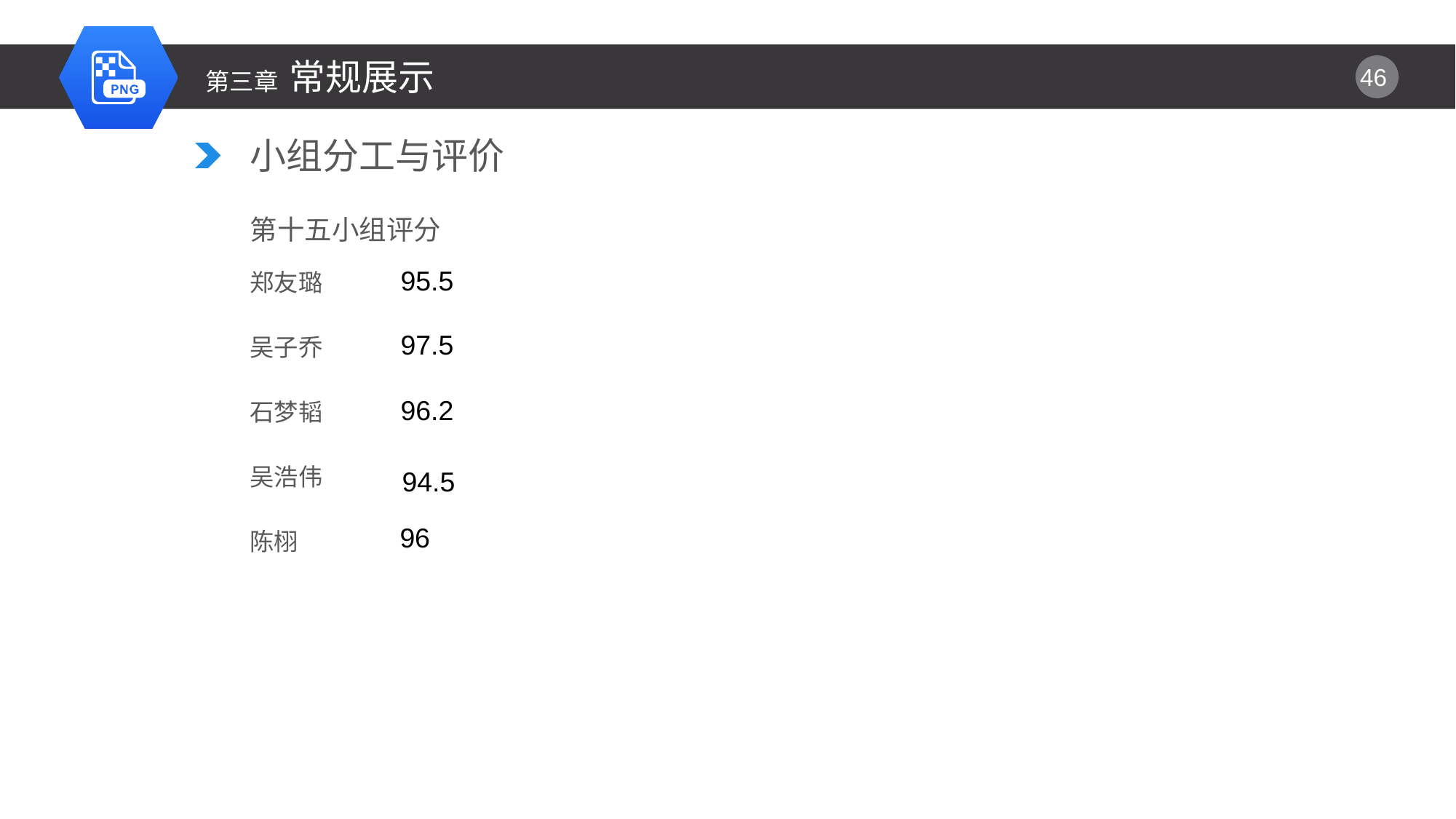

第三章  常规展示

小组分工与评价

第十五小组评分
郑友璐
95.5
97.5
吴子乔
96.2
石梦韬
吴浩伟
94.5
96
陈栩